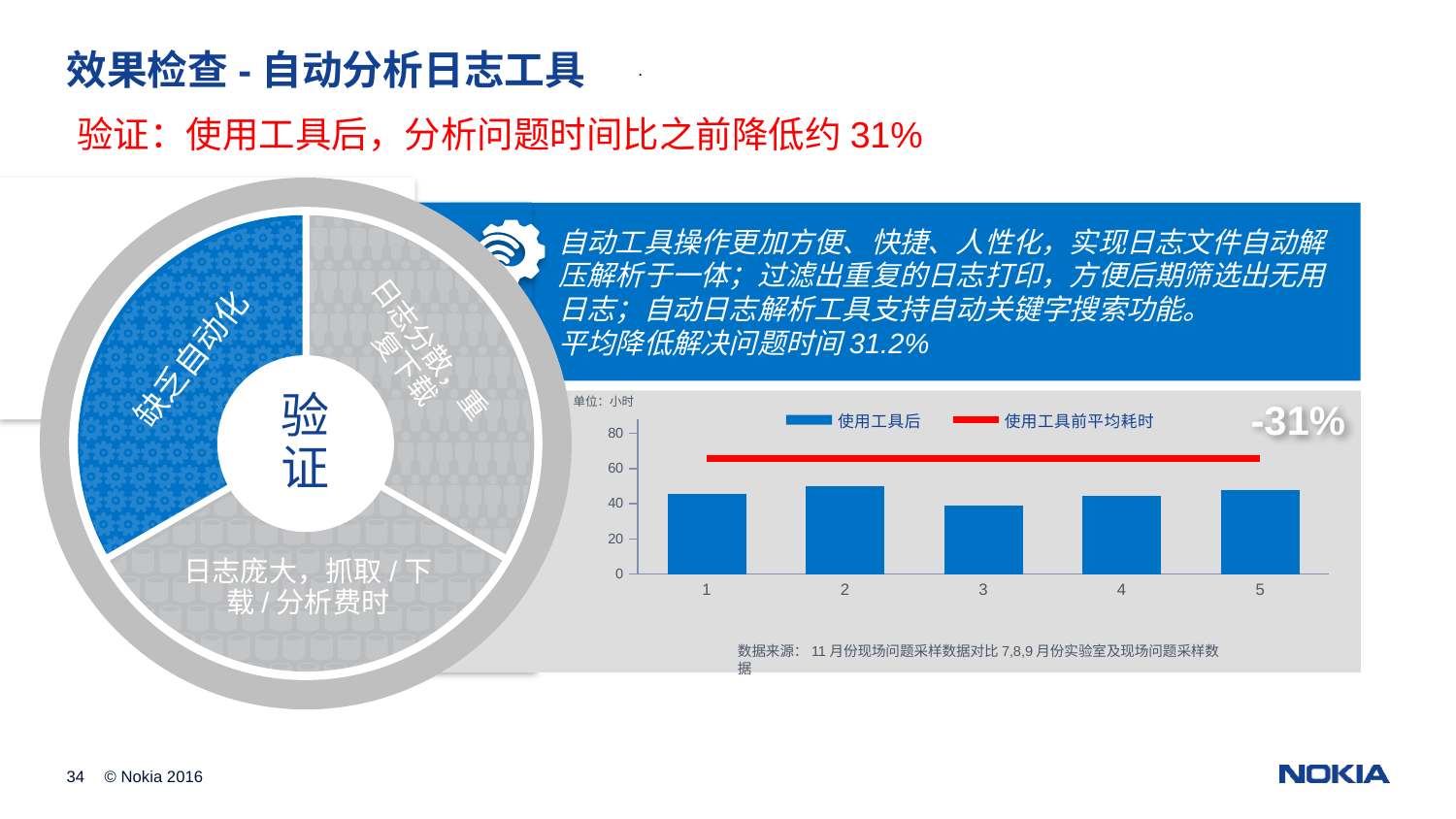

# 效果检查-自动分析日志工具

验证：使用工具后，分析问题时间比之前降低约31%

日志分散，重复下载
缺乏自动化
验证

日志庞大，抓取/下载/分析费时

自动工具操作更加方便、快捷、人性化，实现日志文件自动解压解析于一体；过滤出重复的日志打印，方便后期筛选出无用日志；自动日志解析工具支持自动关键字搜索功能。
平均降低解决问题时间31.2%

单位：小时
-31%

### Chart

| Category | 使用工具后 | 使用工具前平均耗时 |
|---|---|---|
数据来源：实验室测试数据及8、9月份现场问题采样数据
数据来源：11月份现场问题采样数据对比7,8,9月份实验室及现场问题采样数据